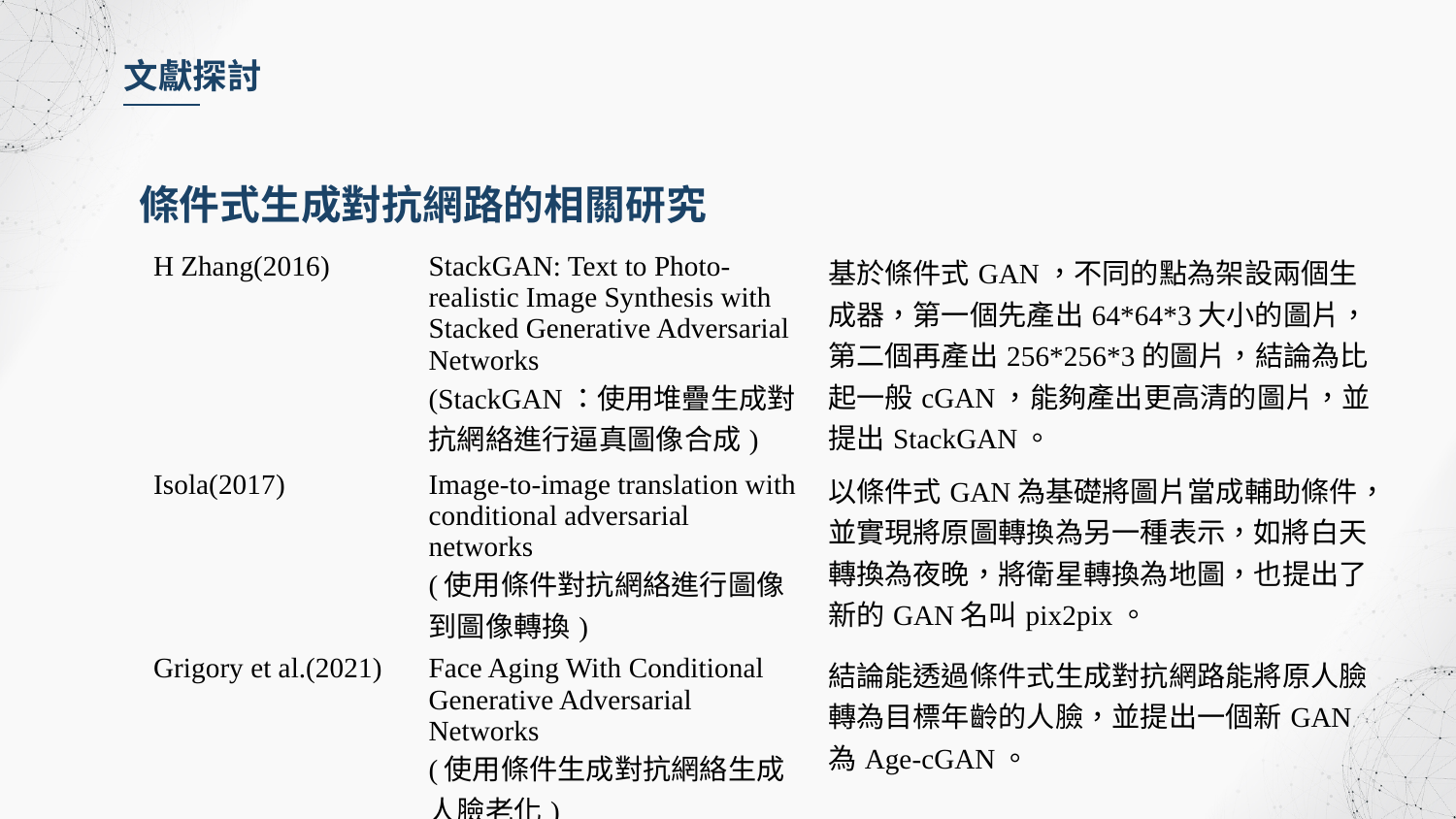

文獻探討
條件式生成對抗網路的相關研究
| H Zhang(2016) | StackGAN: Text to Photo-realistic Image Synthesis with Stacked Generative Adversarial Networks (StackGAN：使用堆疊生成對抗網絡進行逼真圖像合成) | 基於條件式GAN，不同的點為架設兩個生成器，第一個先產出64\*64\*3大小的圖片，第二個再產出256\*256\*3的圖片，結論為比起一般cGAN，能夠產出更高清的圖片，並提出StackGAN。 |
| --- | --- | --- |
| Isola(2017) | Image-to-image translation with conditional adversarial networks (使用條件對抗網絡進行圖像到圖像轉換) | 以條件式GAN為基礎將圖片當成輔助條件，並實現將原圖轉換為另一種表示，如將白天轉換為夜晚，將衛星轉換為地圖，也提出了新的GAN名叫pix2pix。 |
| Grigory et al.(2021) | Face Aging With Conditional Generative Adversarial Networks (使用條件生成對抗網絡生成人臉老化) | 結論能透過條件式生成對抗網路能將原人臉轉為目標年齡的人臉，並提出一個新GAN為Age-cGAN。 |